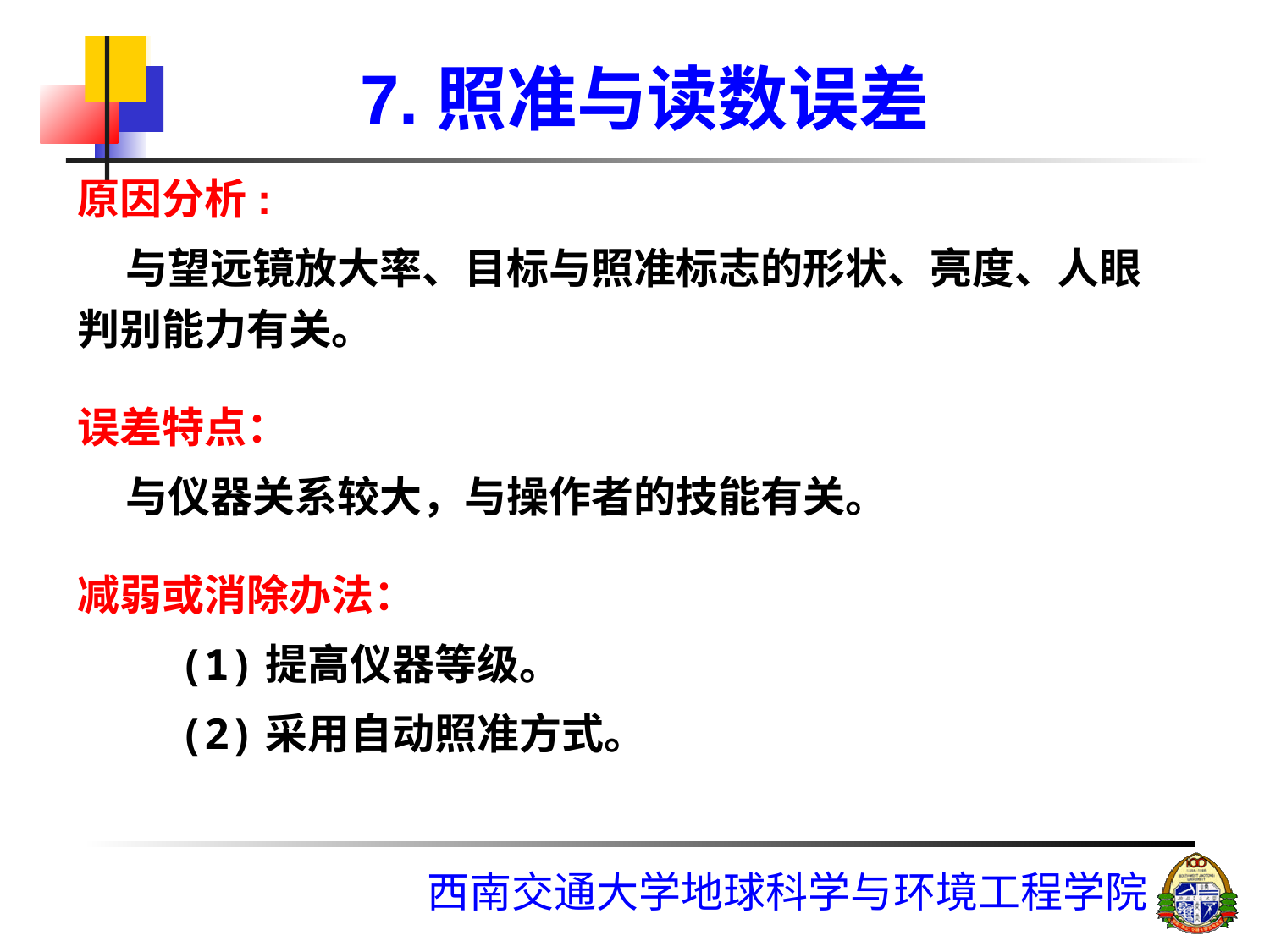

# 7.照准与读数误差
原因分析:
    与望远镜放大率、目标与照准标志的形状、亮度、人眼判别能力有关。

误差特点：
    与仪器关系较大，与操作者的技能有关。

减弱或消除办法：
    (1)提高仪器等级。
    (2)采用自动照准方式。